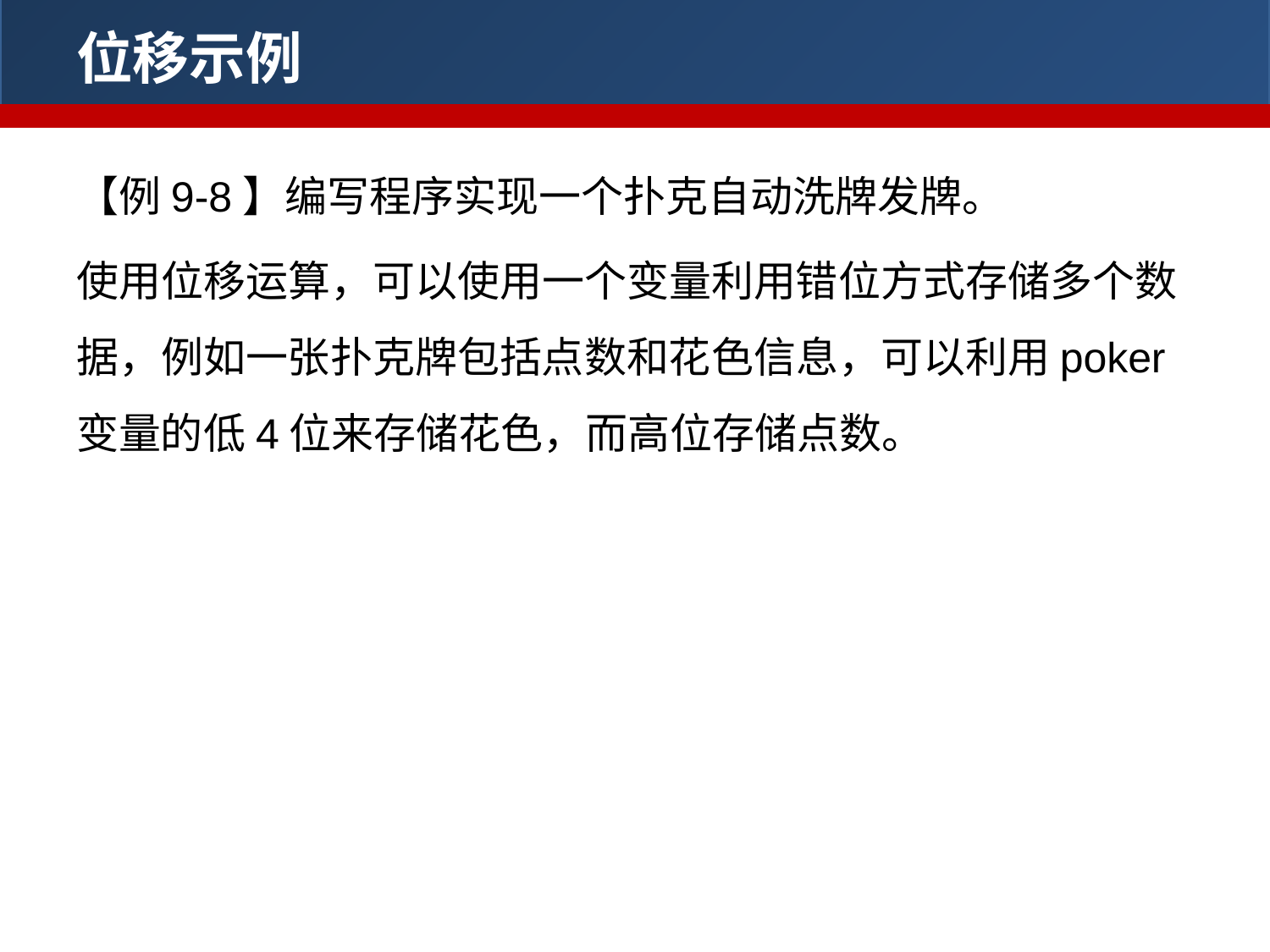

位移示例
【例9-8】编写程序实现一个扑克自动洗牌发牌。
使用位移运算，可以使用一个变量利用错位方式存储多个数据，例如一张扑克牌包括点数和花色信息，可以利用poker变量的低4位来存储花色，而高位存储点数。